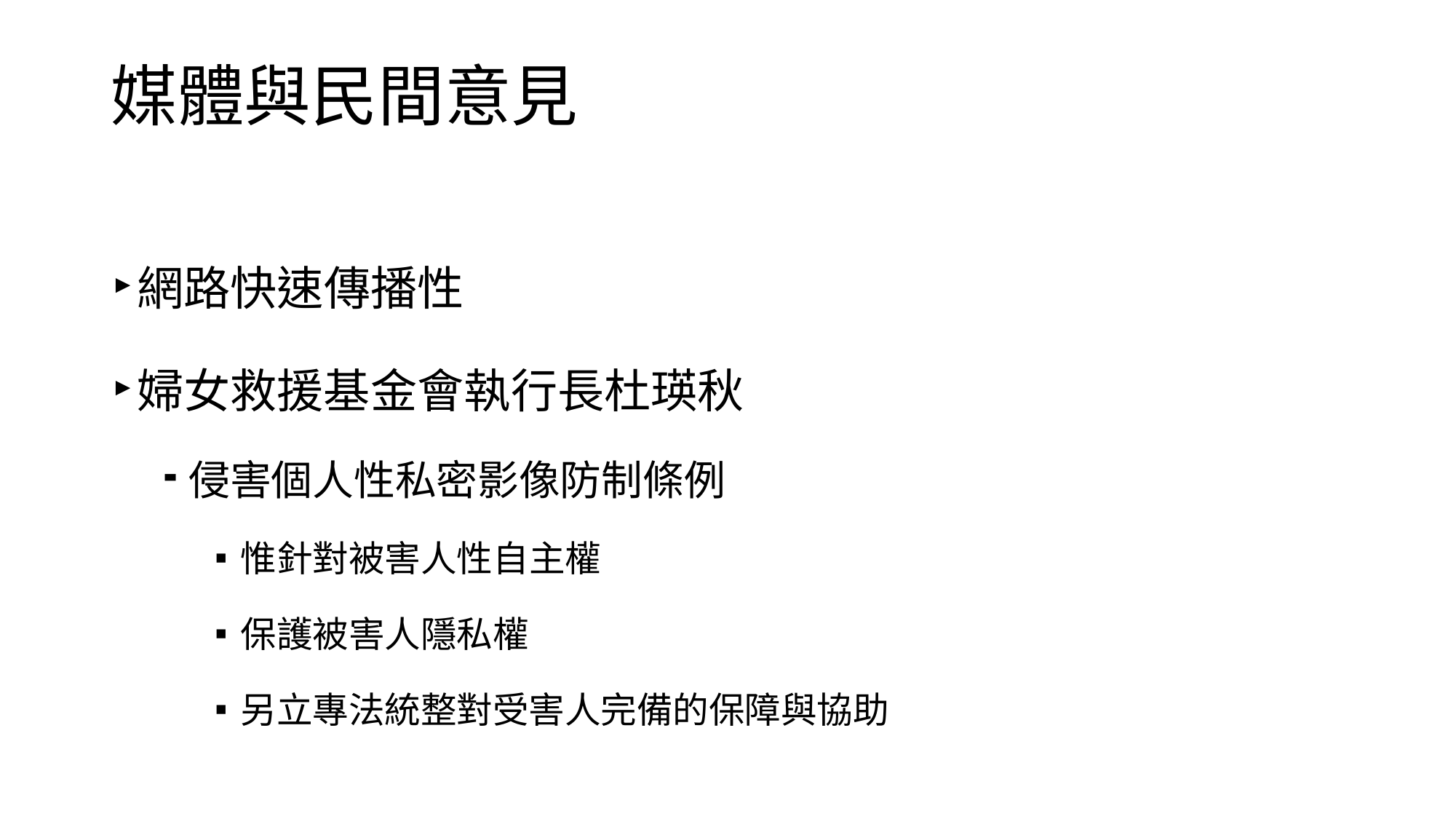

# 媒體與民間意見
網路快速傳播性
婦女救援基金會執行長杜瑛秋
侵害個人性私密影像防制條例
惟針對被害人性自主權
保護被害人隱私權
另立專法統整對受害人完備的保障與協助